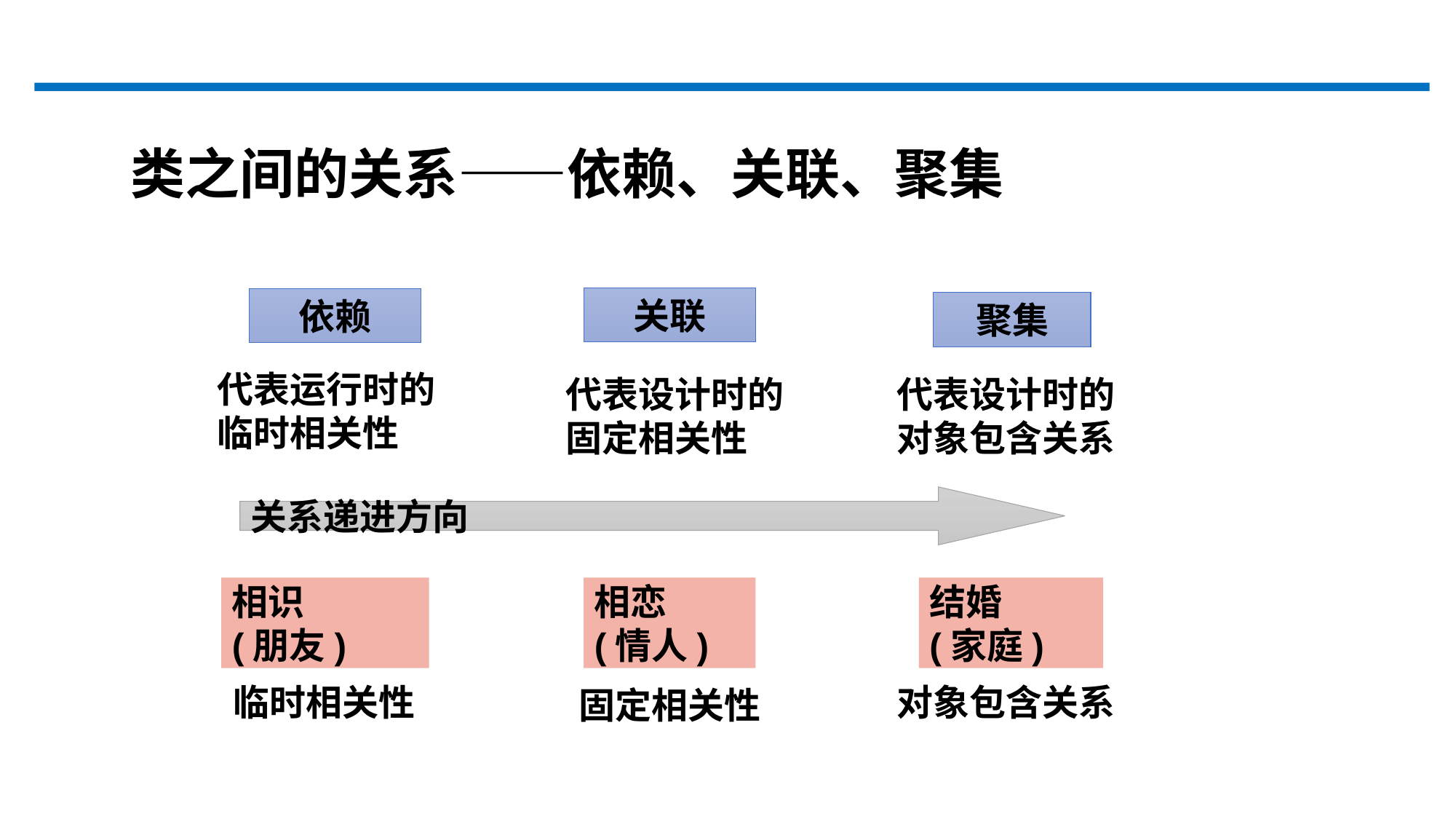

类之间的关系——依赖、关联、聚集
关联
依赖
聚集
代表运行时的
临时相关性
代表设计时的
对象包含关系
代表设计时的
固定相关性
关系递进方向
结婚
(家庭)
相恋
(情人)
相识
(朋友)
临时相关性
对象包含关系
固定相关性